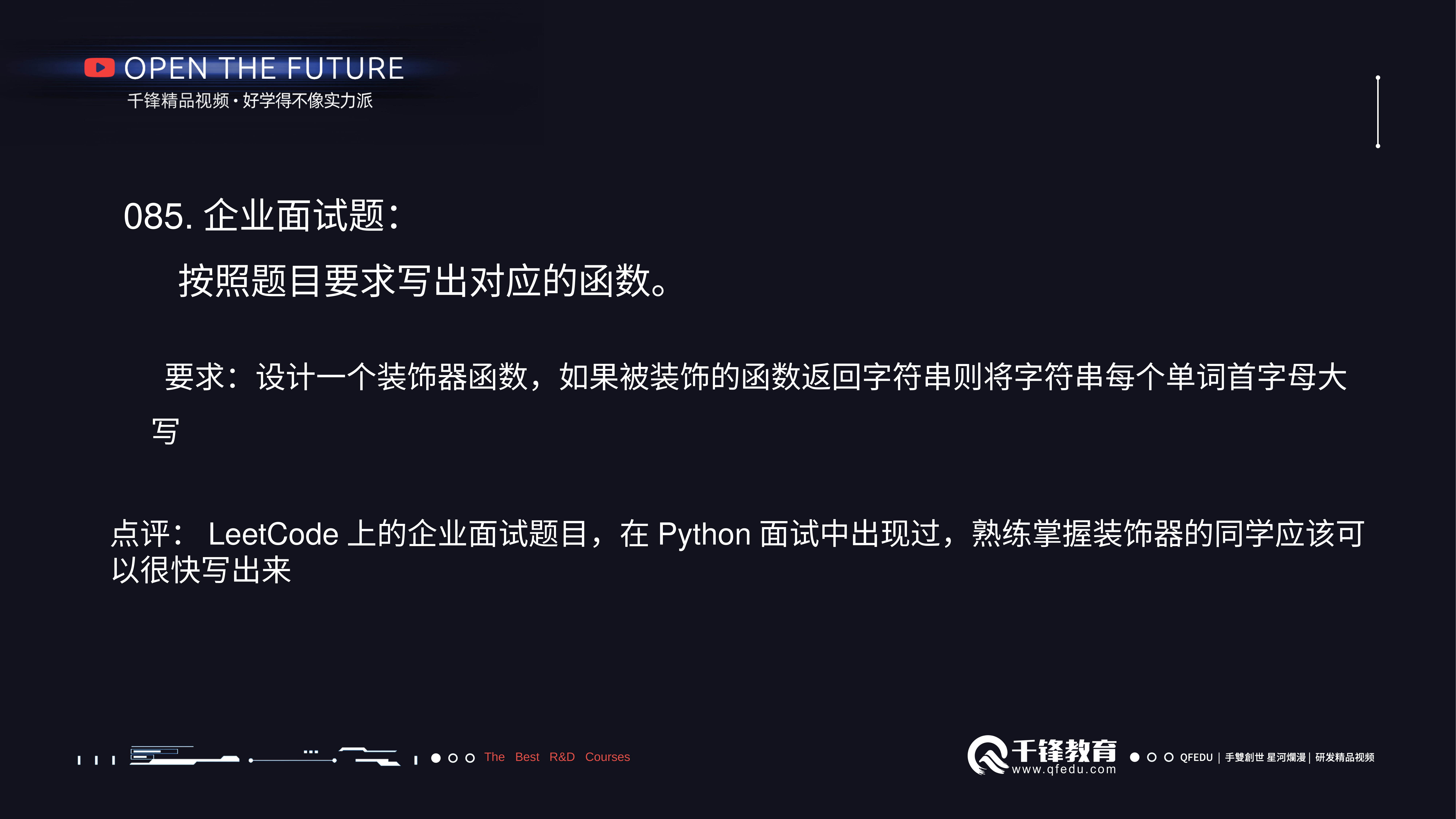

085.企业面试题：
按照题目要求写出对应的函数。
要求：设计一个装饰器函数，如果被装饰的函数返回字符串则将字符串每个单词首字母大写

点评：LeetCode上的企业面试题目，在Python面试中出现过，熟练掌握装饰器的同学应该可以很快写出来